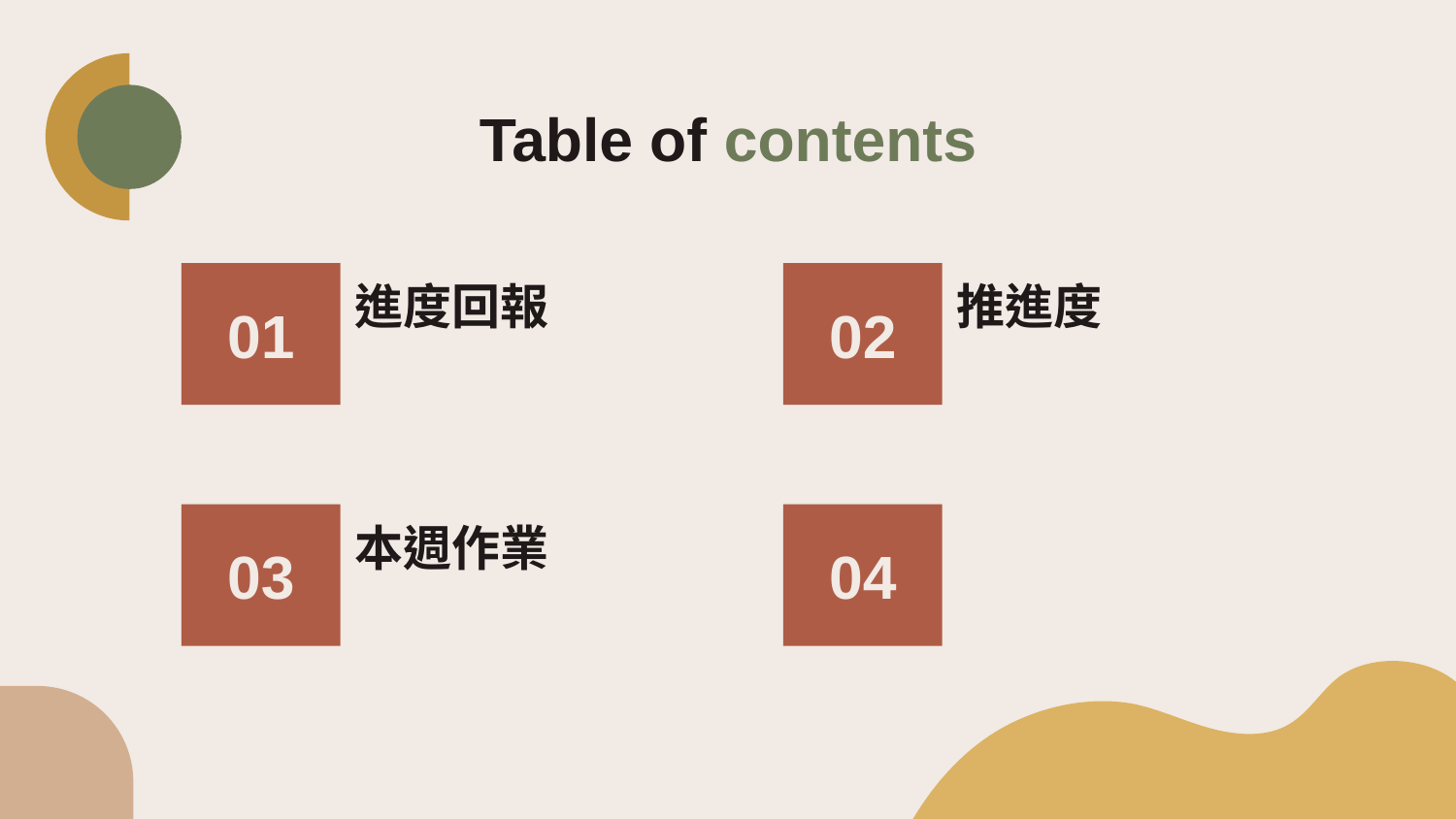

# Table of contents
02
01
進度回報
推進度

03
04
本週作業